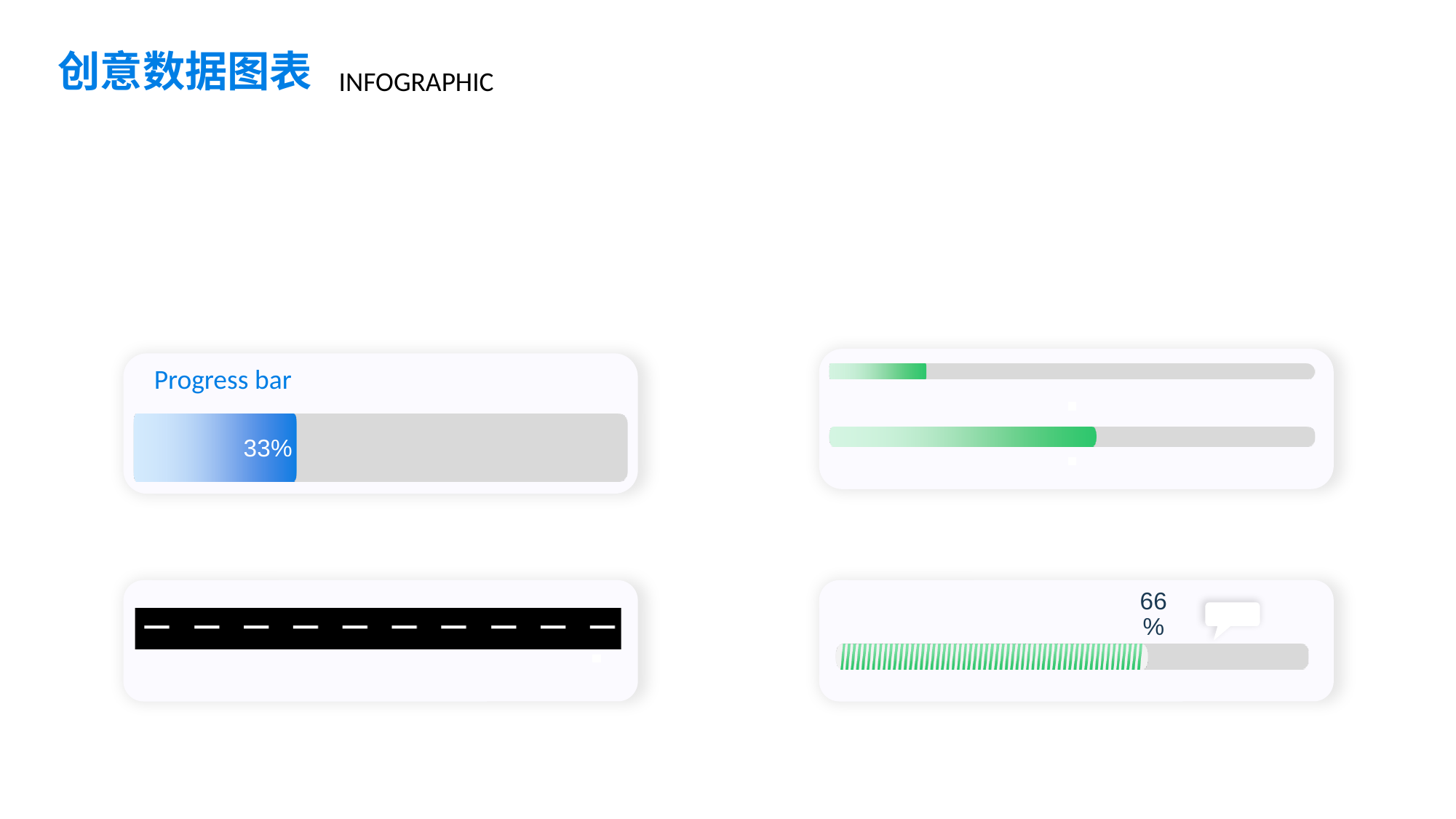

创意数据图表
INFOGRAPHIC

### Chart

| Category | 总值 | 完成比 | 散点Y轴 |
|---|---|---|---|
| 类别 1 | 1.0 | 0.2 | 0.5 |

### Chart

| Category | 总值 | 完成比 |
|---|---|---|
| 类别 1 | 1.0 | 0.33 |
Progress bar

### Chart

| Category | 总值 | 完成比 | 散点Y轴 |
|---|---|---|---|
| 类别 1 | 1.0 | 0.55 | 0.5 |

### Chart

| Category | 总值 | 完成比 |
|---|---|---|
| 类别 1 | 1.0 | 0.66 |

### Chart

| Category | 总值 | 完成比 | 散点Y轴 |
|---|---|---|---|
| 类别 1 | 1.0 | 0.4 | 0.95 |